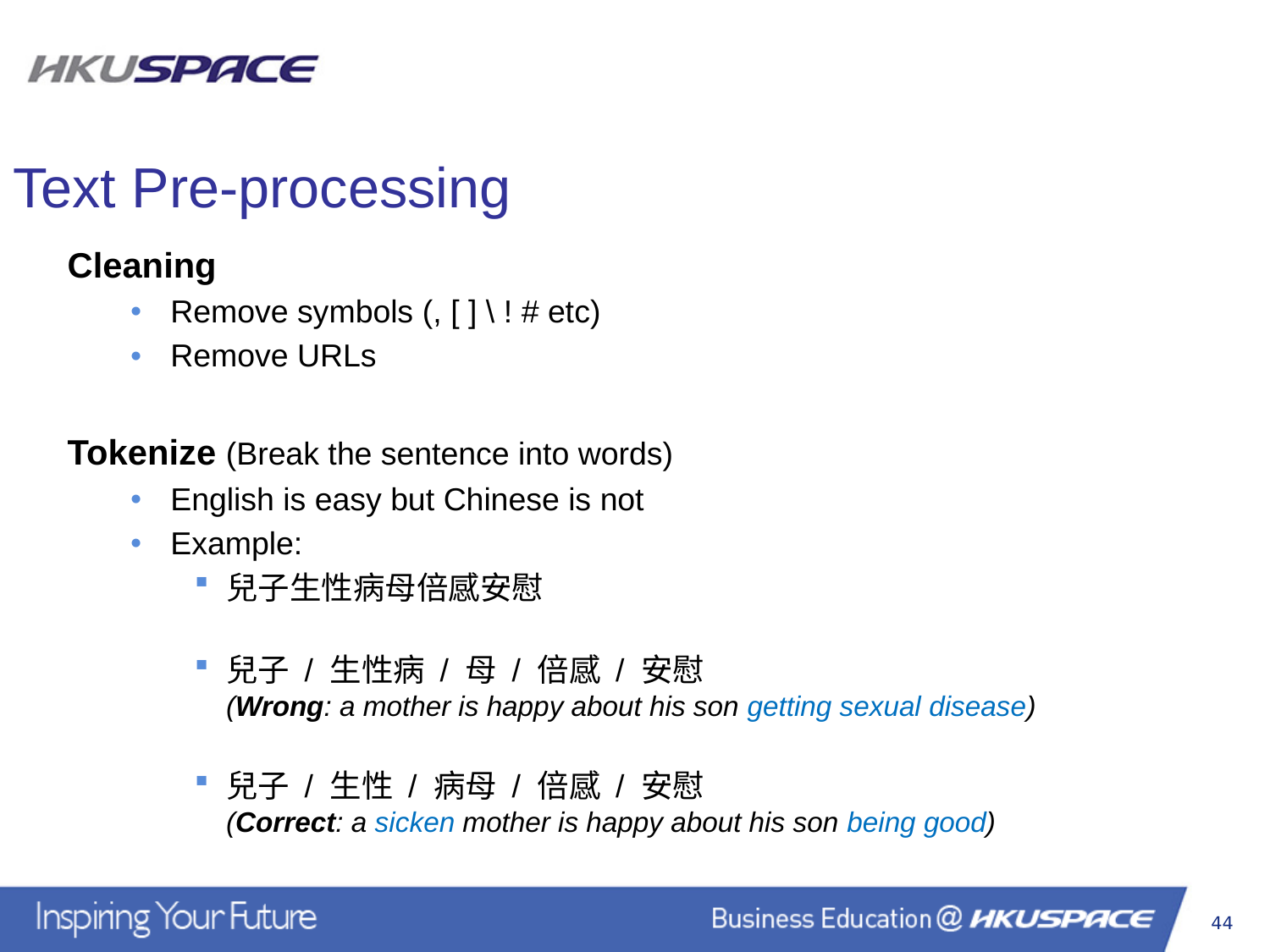

Text Pre-processing
Cleaning
Remove symbols (, [ ] \ ! # etc)
Remove URLs

Tokenize (Break the sentence into words)
English is easy but Chinese is not
Example:
兒子生性病母倍感安慰
兒子 / 生性病 / 母 / 倍感 / 安慰
(Wrong: a mother is happy about his son getting sexual disease)
兒子 / 生性 / 病母 / 倍感 / 安慰
(Correct: a sicken mother is happy about his son being good)

44